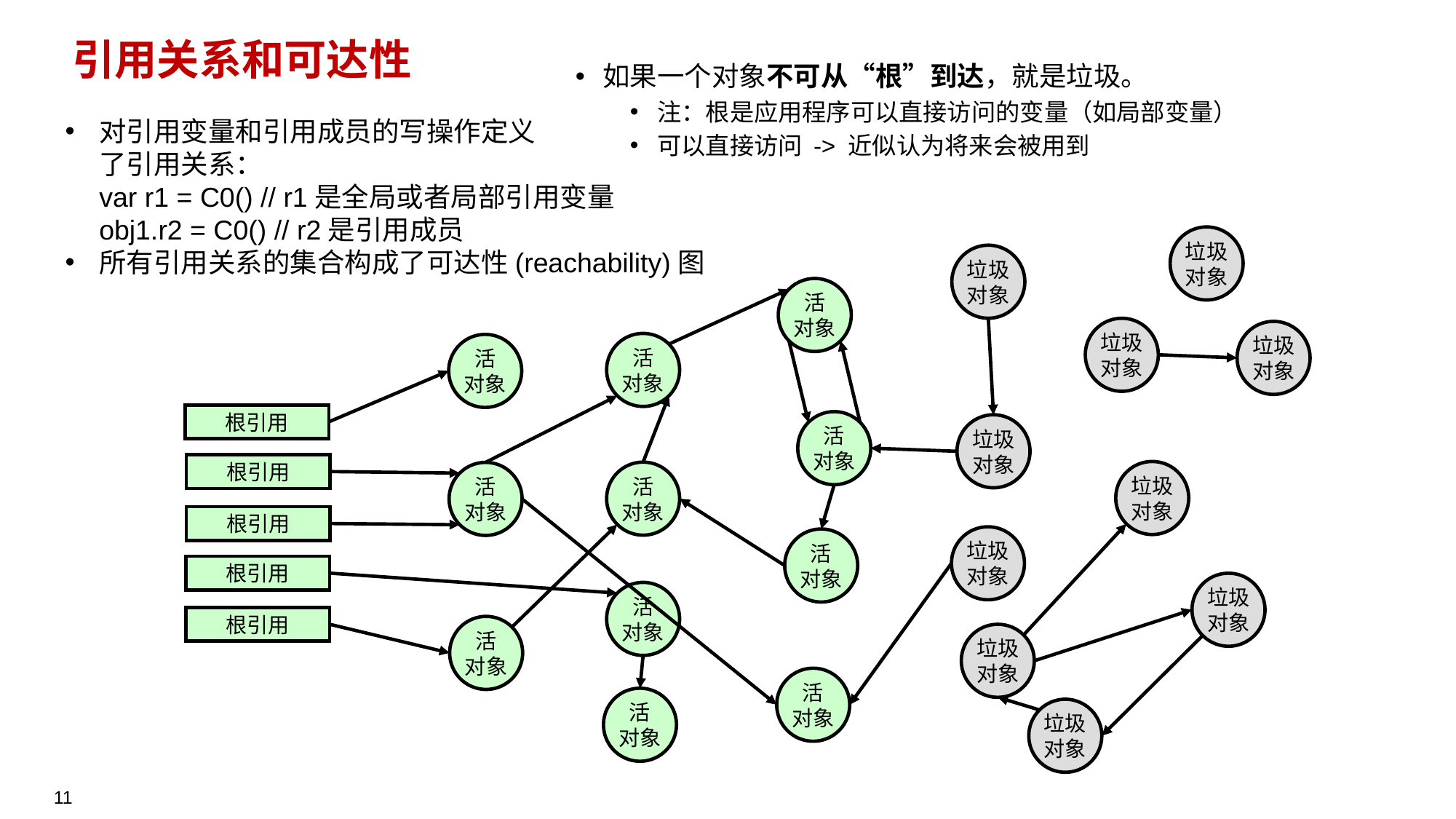

# 引用关系和可达性
如果一个对象不可从“根”到达，就是垃圾。
注：根是应用程序可以直接访问的变量（如局部变量）
可以直接访问 -> 近似认为将来会被用到
对引用变量和引用成员的写操作定义
了引用关系：
var r1 = C0() // r1是全局或者局部引用变量
obj1.r2 = C0() // r2是引用成员
所有引用关系的集合构成了可达性(reachability)图
垃圾
对象
垃圾
对象
活
对象
垃圾
对象
垃圾
对象
活
对象
活
对象
根引用
活
对象
垃圾
对象
根引用
垃圾
对象
活
对象
活
对象
根引用
垃圾
对象
活
对象
根引用
垃圾
对象
活
对象
根引用
活
对象
垃圾
对象
活
对象
活
对象
垃圾
对象